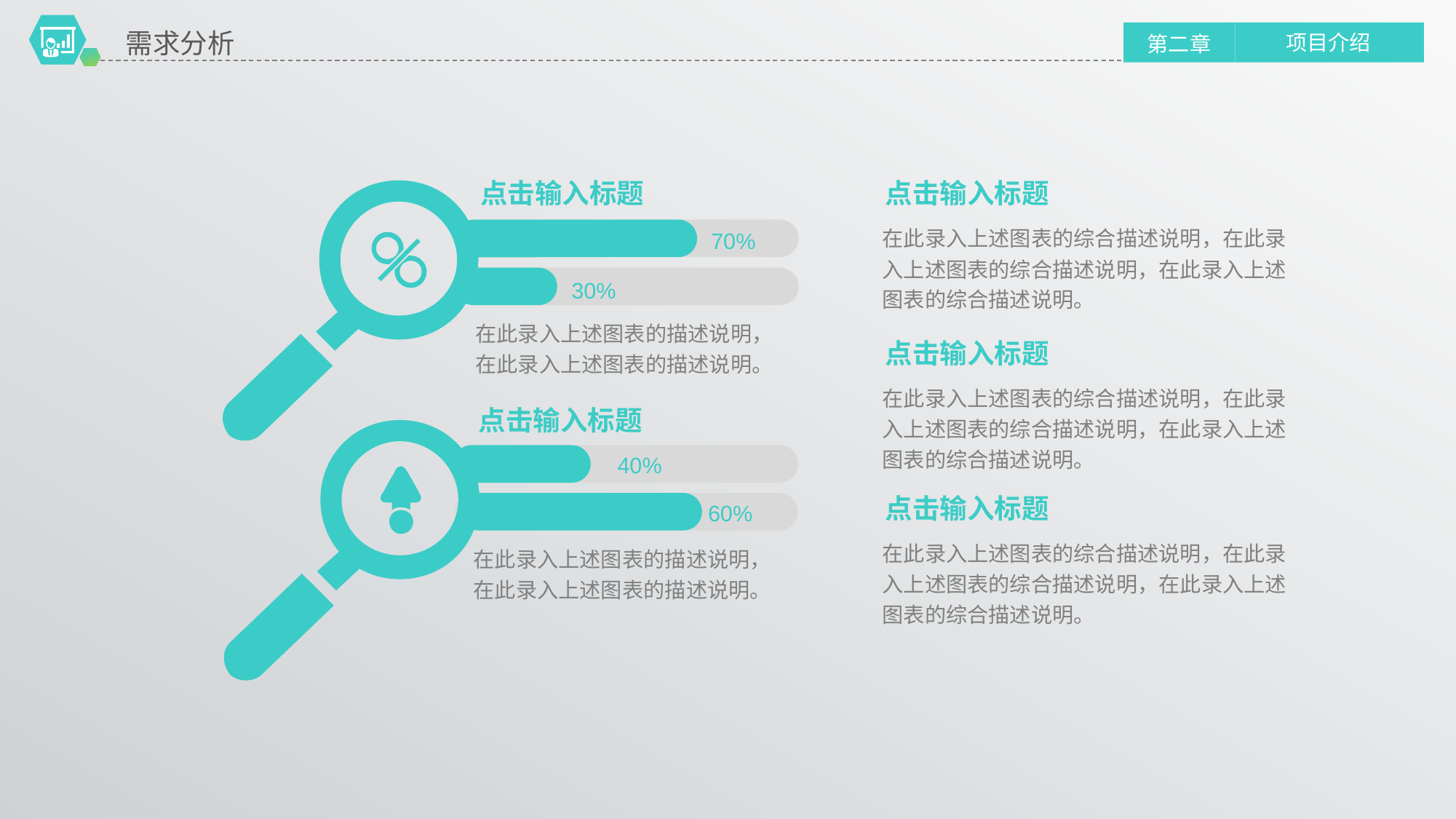

需求分析
项目介绍
第二章

点击输入标题
点击输入标题

在此录入上述图表的综合描述说明，在此录入上述图表的综合描述说明，在此录入上述图表的综合描述说明。
70%

30%

在此录入上述图表的描述说明，在此录入上述图表的描述说明。
点击输入标题
在此录入上述图表的综合描述说明，在此录入上述图表的综合描述说明，在此录入上述图表的综合描述说明。
点击输入标题

40%

点击输入标题
60%

在此录入上述图表的综合描述说明，在此录入上述图表的综合描述说明，在此录入上述图表的综合描述说明。
在此录入上述图表的描述说明，在此录入上述图表的描述说明。
延时符